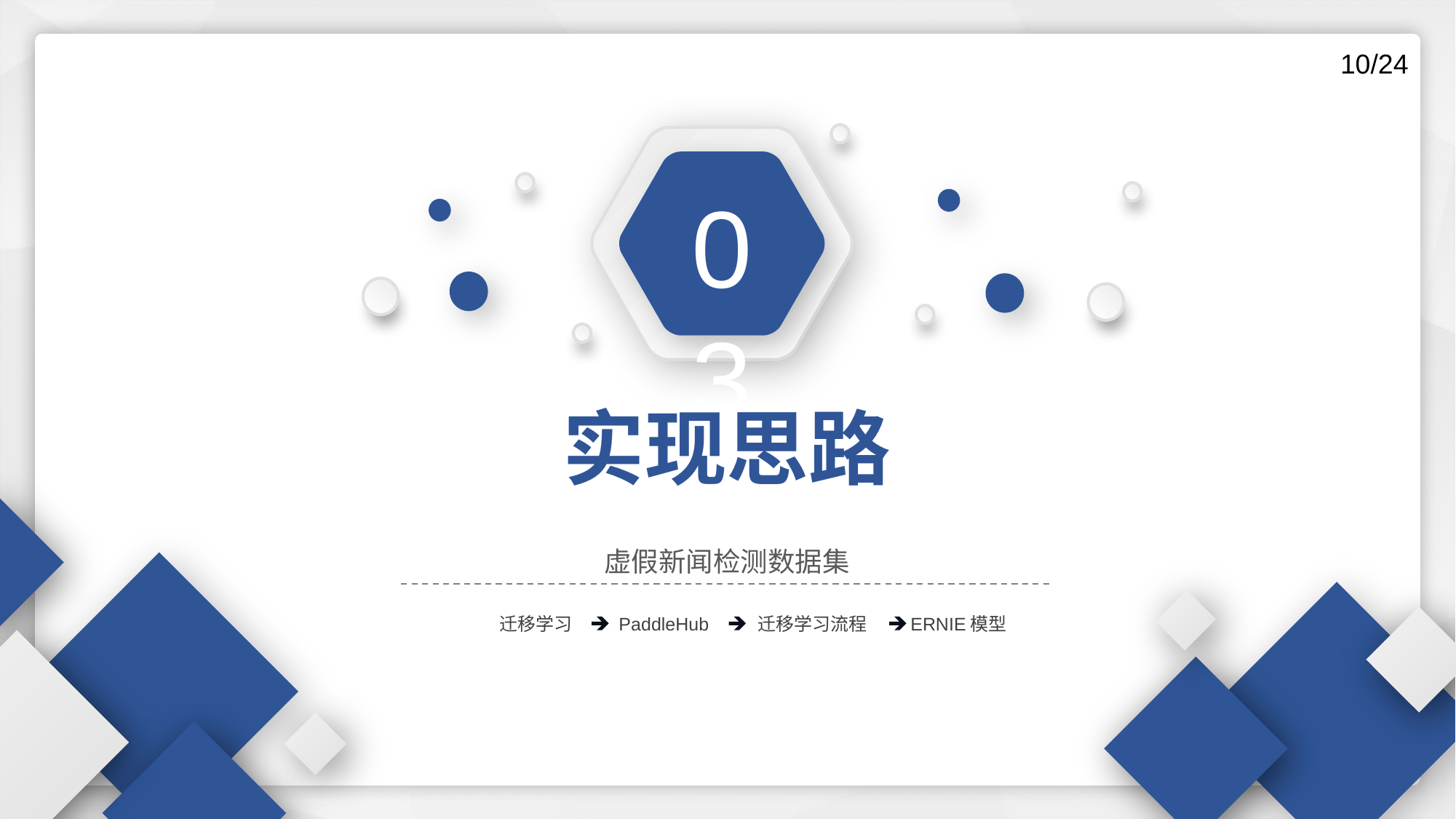

10/24

03

实现思路

虚假新闻检测数据集

迁移学习
PaddleHub
迁移学习流程
ERNIE模型